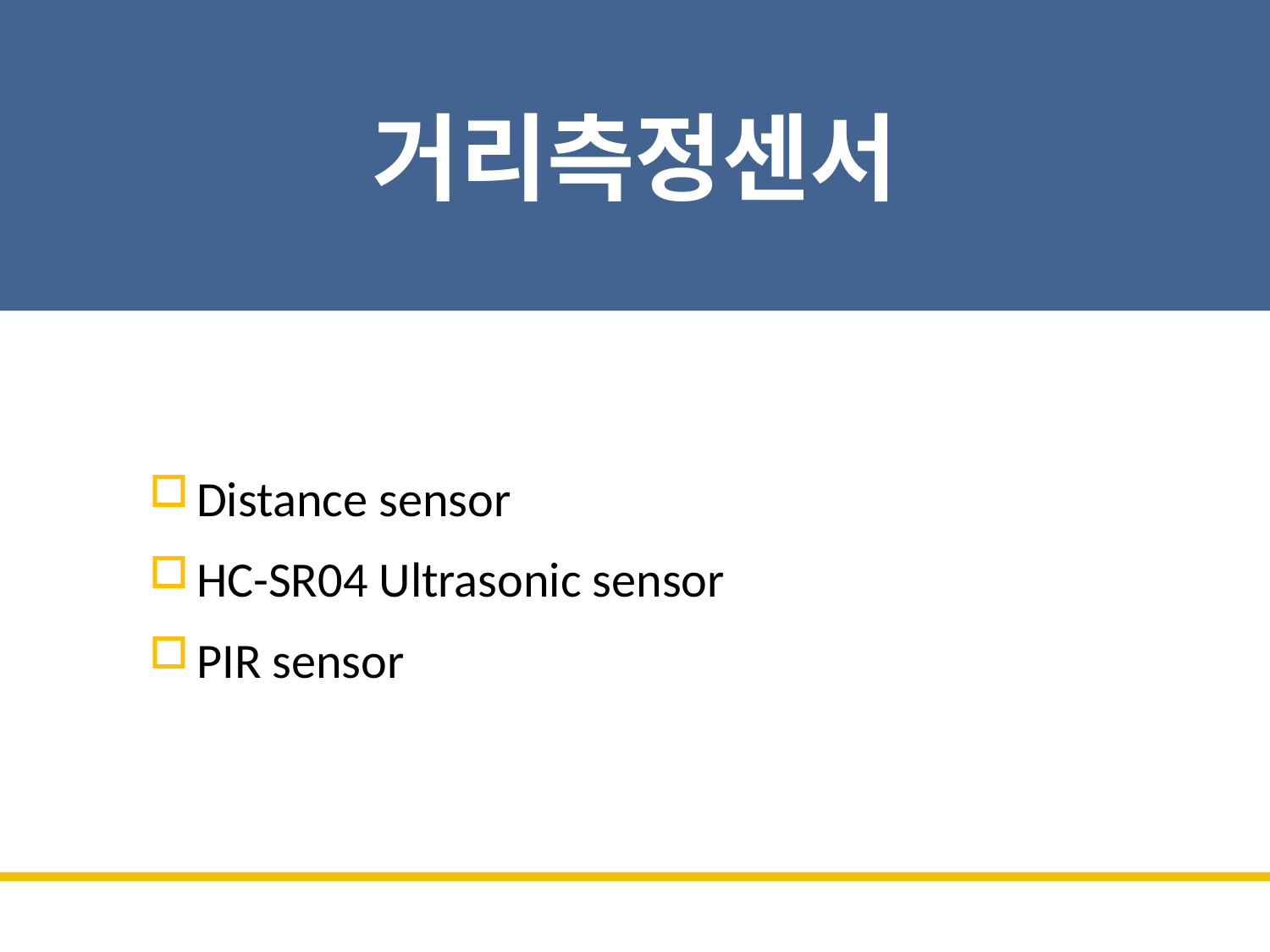

# 거리측정센서
Distance sensor
HC-SR04 Ultrasonic sensor
PIR sensor